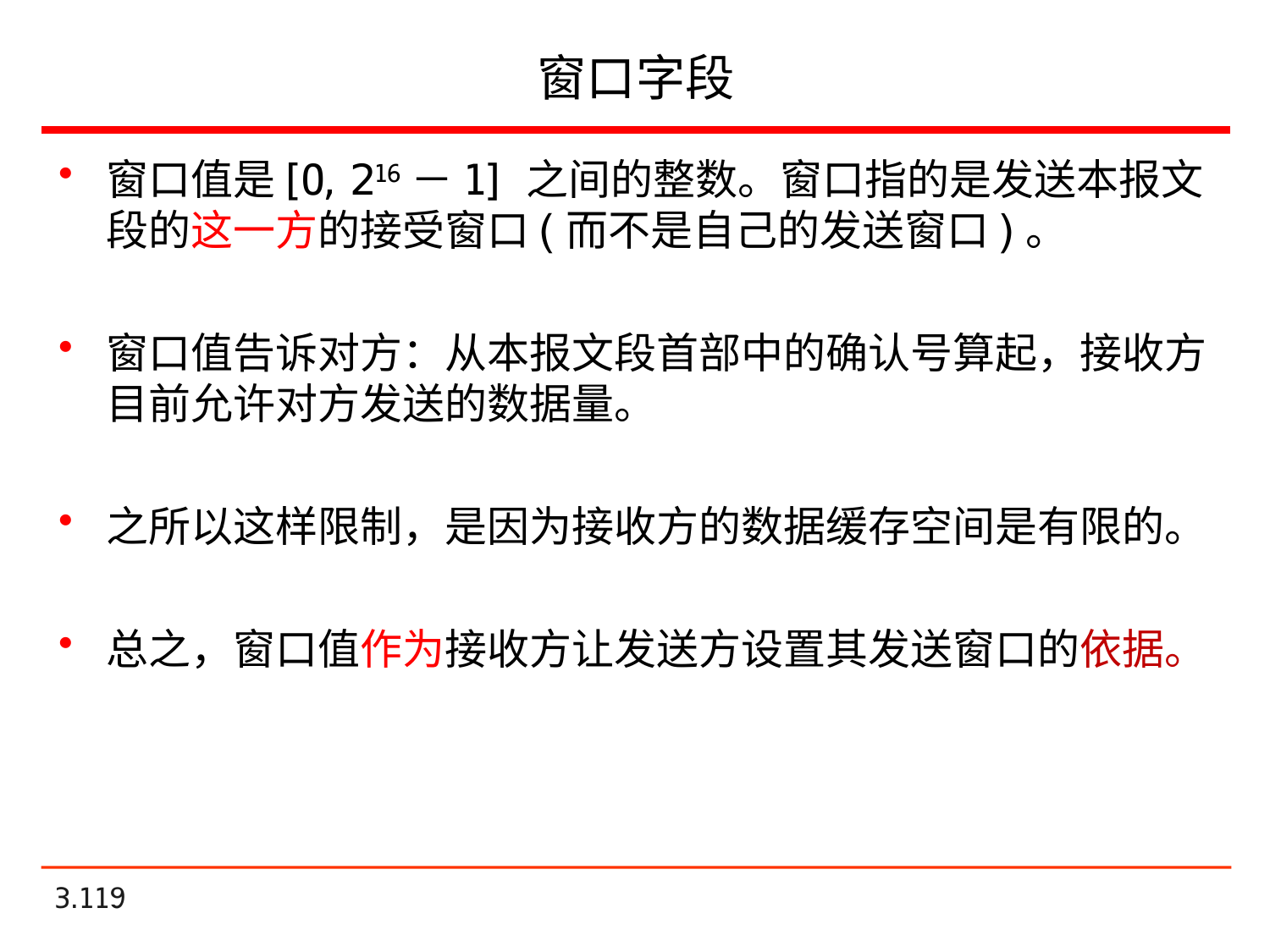

# 窗口字段
窗口值是[0, 216－1] 之间的整数。窗口指的是发送本报文段的这一方的接受窗口(而不是自己的发送窗口)。

窗口值告诉对方：从本报文段首部中的确认号算起，接收方目前允许对方发送的数据量。

之所以这样限制，是因为接收方的数据缓存空间是有限的。

总之，窗口值作为接收方让发送方设置其发送窗口的依据。